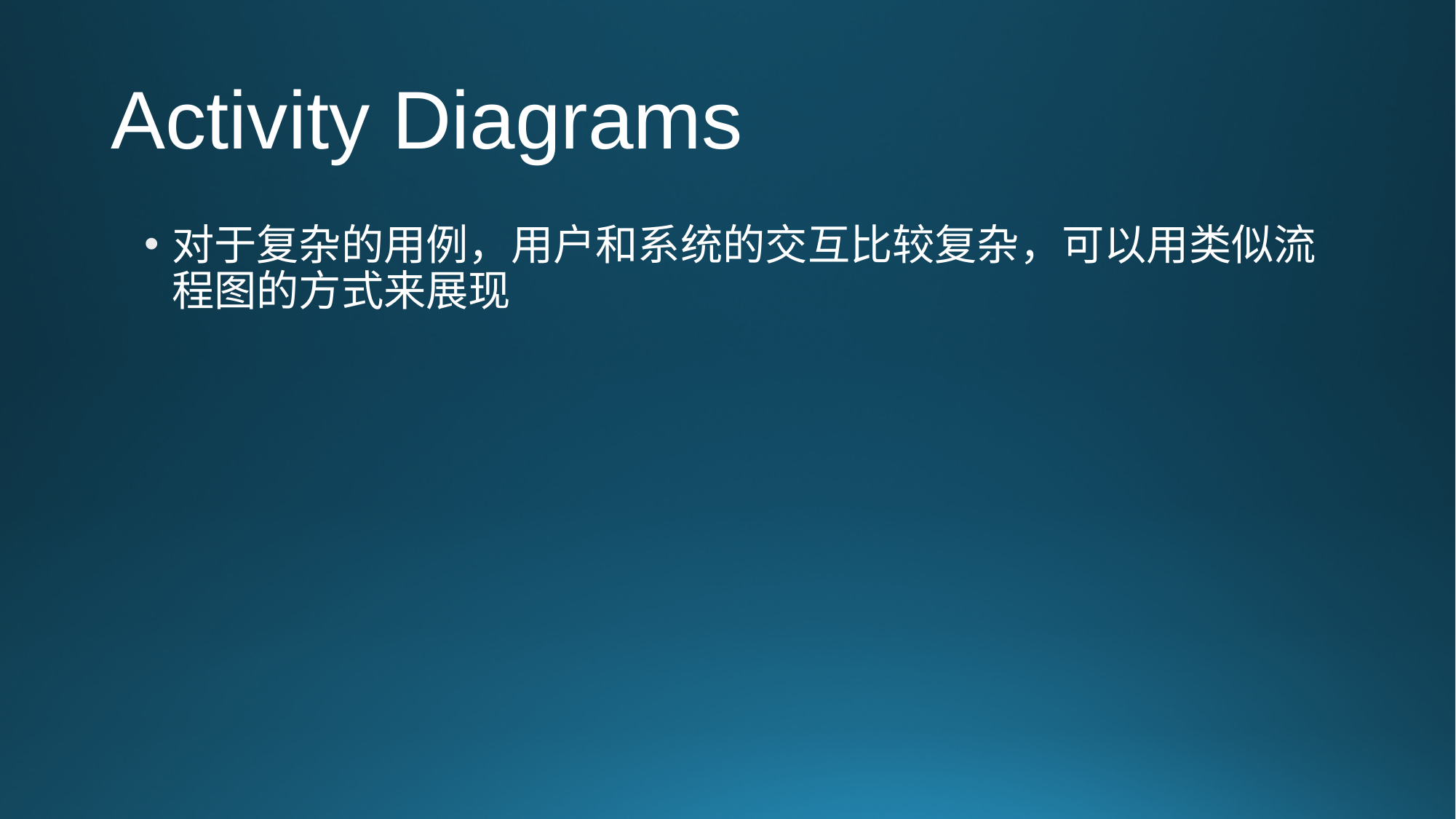

# Activity Diagrams
对于复杂的用例，用户和系统的交互比较复杂，可以用类似流程图的方式来展现